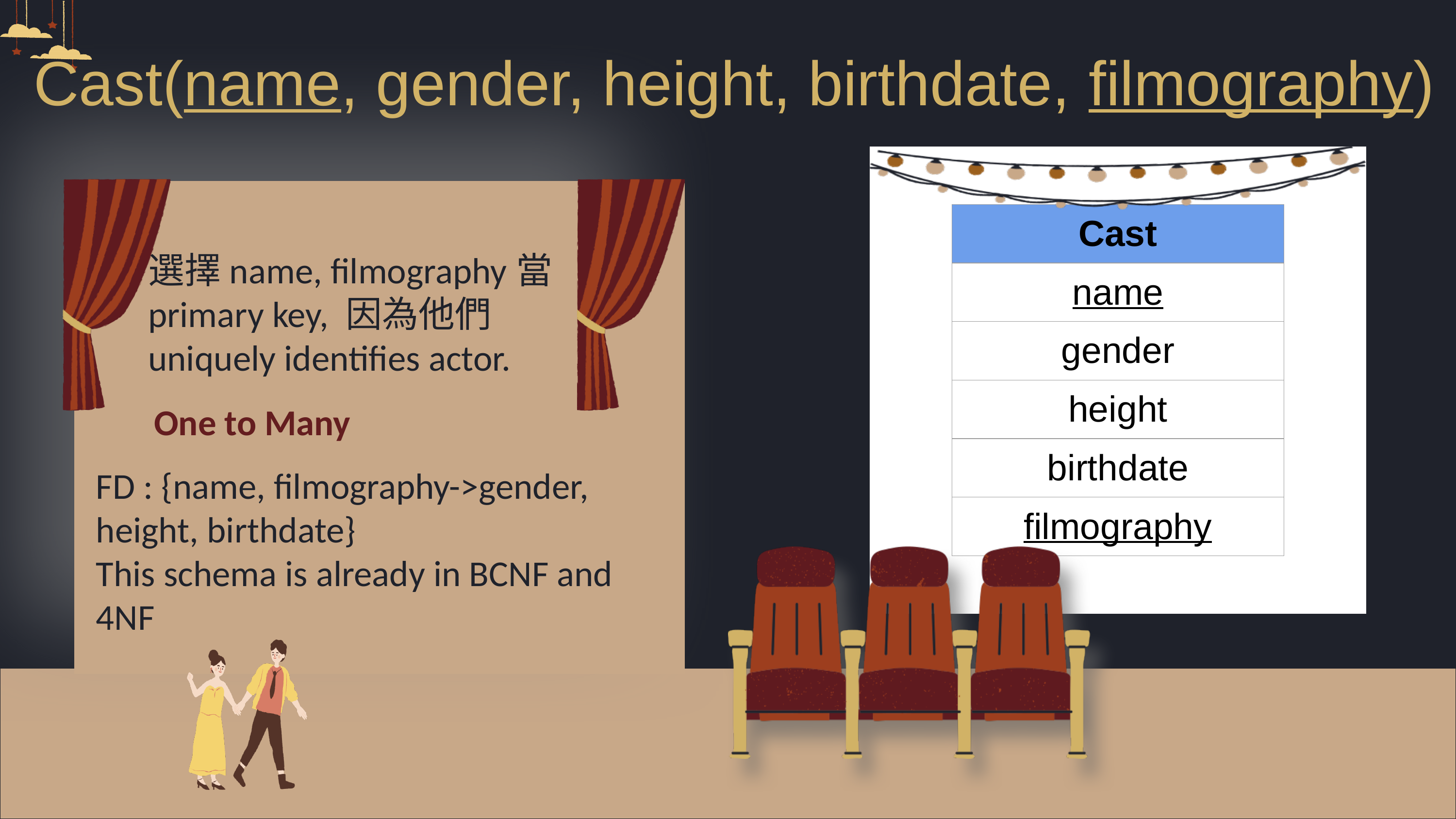

Cast(name, gender, height, birthdate, filmography)

| Cast |
| --- |
| name |
| gender |
| height |
| birthdate |
| filmography |
選擇name, filmography當primary key, 因為他們uniquely identifies actor.
One to Many
FD : {name, filmography->gender, height, birthdate}
This schema is already in BCNF and 4NF